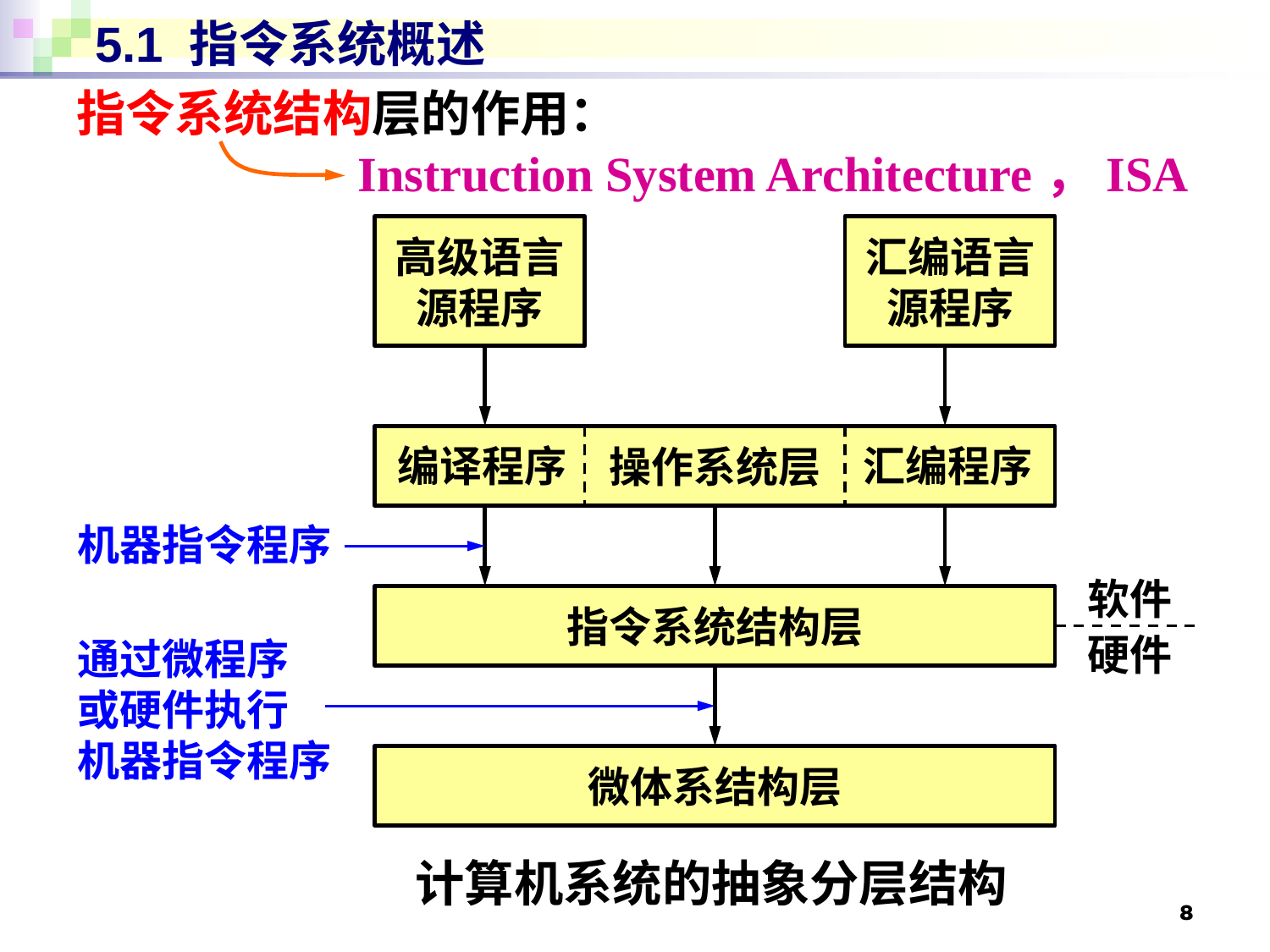

# 5.1 指令系统概述
指令系统结构层的作用：
Instruction System Architecture，ISA

高级语言
源程序
汇编语言
源程序
操作系统层
编译程序
汇编程序
机器指令程序
软件
指令系统结构层
硬件
通过微程序
或硬件执行
机器指令程序
微体系结构层
计算机系统的抽象分层结构
8